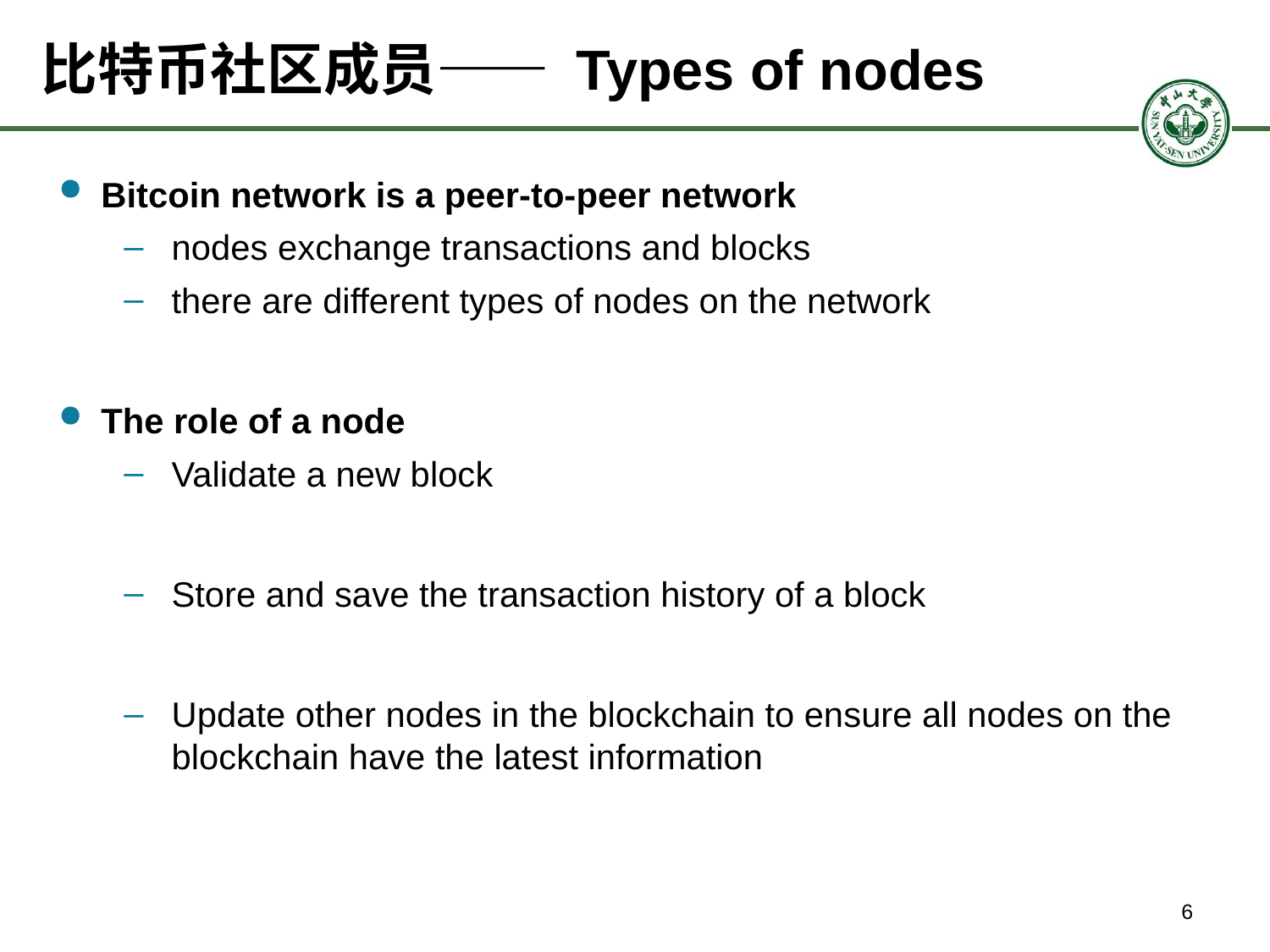

# 比特币社区成员—— Types of nodes
Bitcoin network is a peer-to-peer network
nodes exchange transactions and blocks
there are different types of nodes on the network

The role of a node
Validate a new block

Store and save the transaction history of a block

Update other nodes in the blockchain to ensure all nodes on the blockchain have the latest information